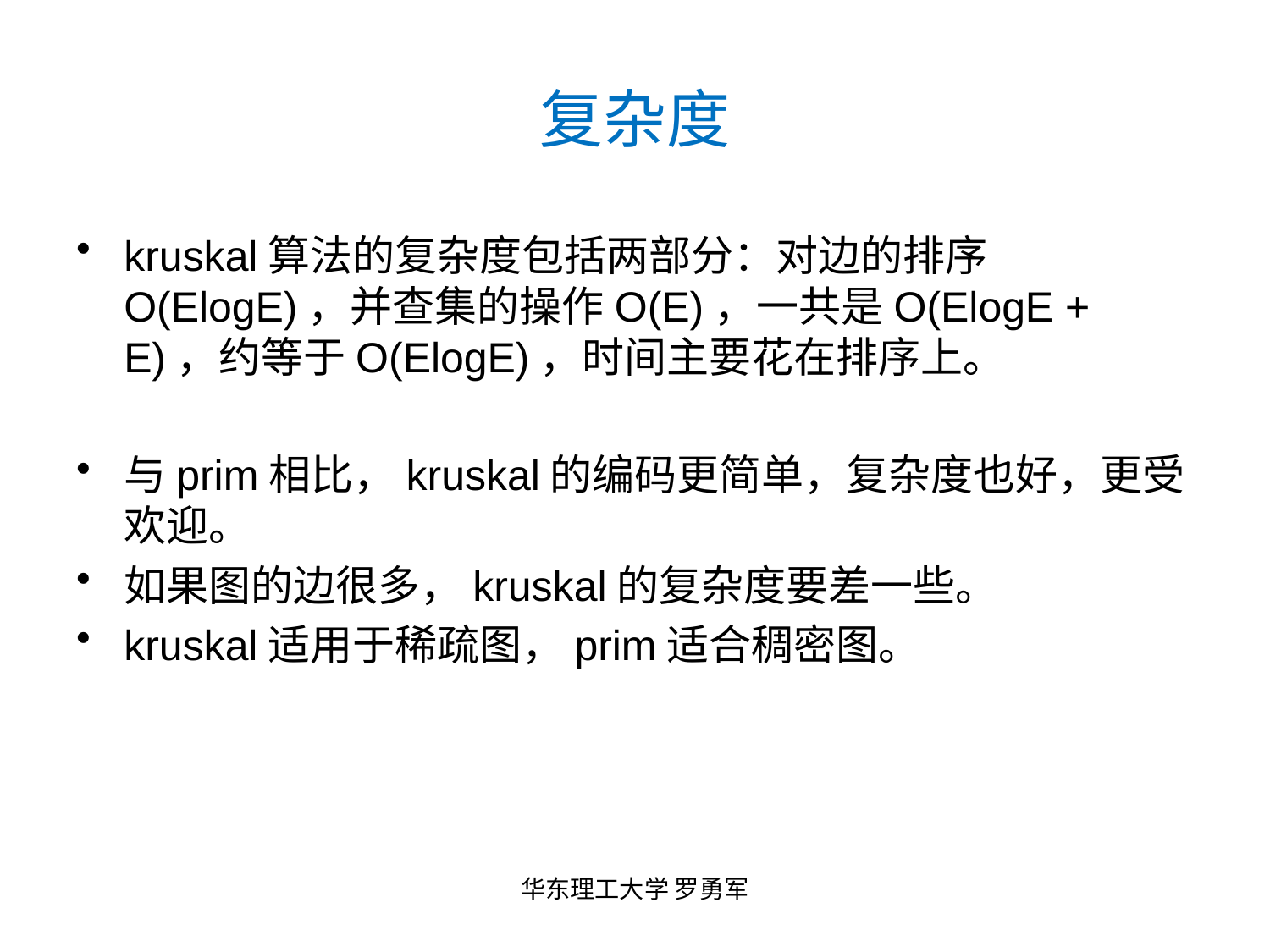

# 复杂度
kruskal算法的复杂度包括两部分：对边的排序O(ElogE)，并查集的操作O(E)，一共是O(ElogE + E)，约等于O(ElogE)，时间主要花在排序上。

与prim相比，kruskal的编码更简单，复杂度也好，更受欢迎。
如果图的边很多，kruskal的复杂度要差一些。
kruskal适用于稀疏图，prim适合稠密图。

华东理工大学 罗勇军